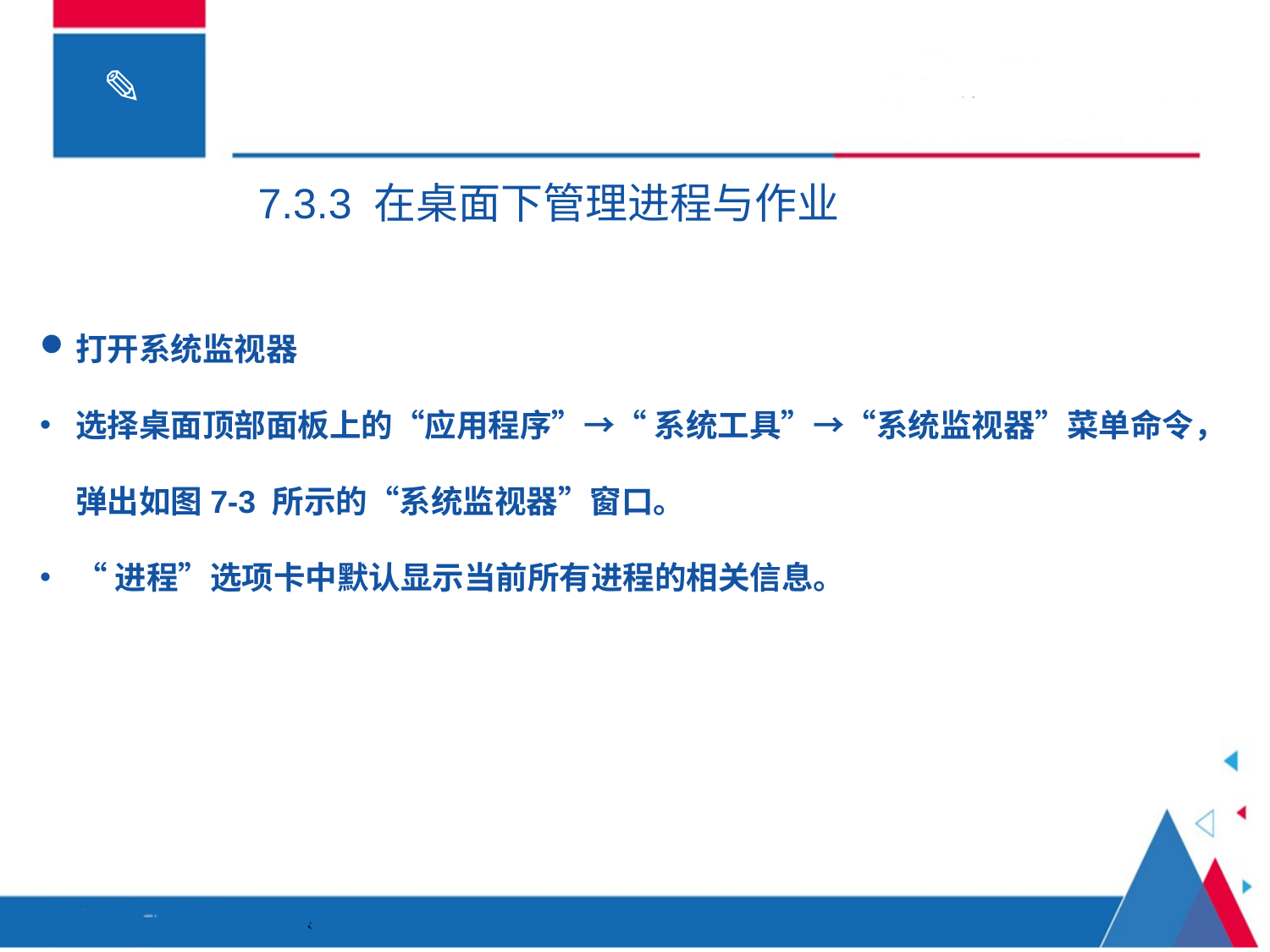

7.3.3 在桌面下管理进程与作业
打开系统监视器
选择桌面顶部面板上的“应用程序”→“ 系统工具”→“系统监视器”菜单命令，弹出如图7-3 所示的“系统监视器”窗口。
“进程”选项卡中默认显示当前所有进程的相关信息。